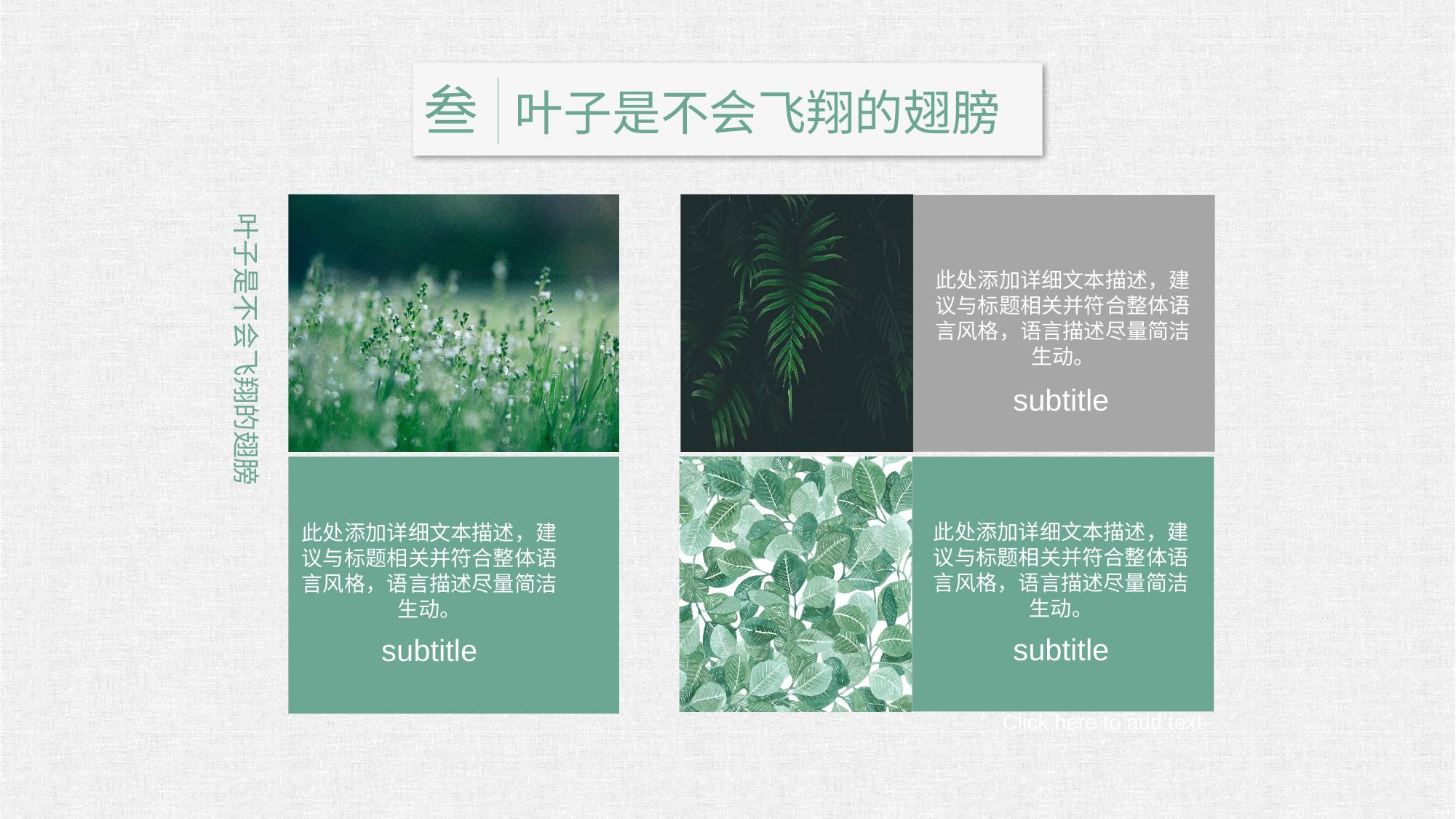

叁     叶子是不会飞翔的翅膀

叶子是不会飞翔的翅膀
此处添加详细文本描述，建议与标题相关并符合整体语言风格，语言描述尽量简洁生动。
subtitle

此处添加详细文本描述，建议与标题相关并符合整体语言风格，语言描述尽量简洁生动。
subtitle
此处添加详细文本描述，建议与标题相关并符合整体语言风格，语言描述尽量简洁生动。
subtitle
Click here to add text